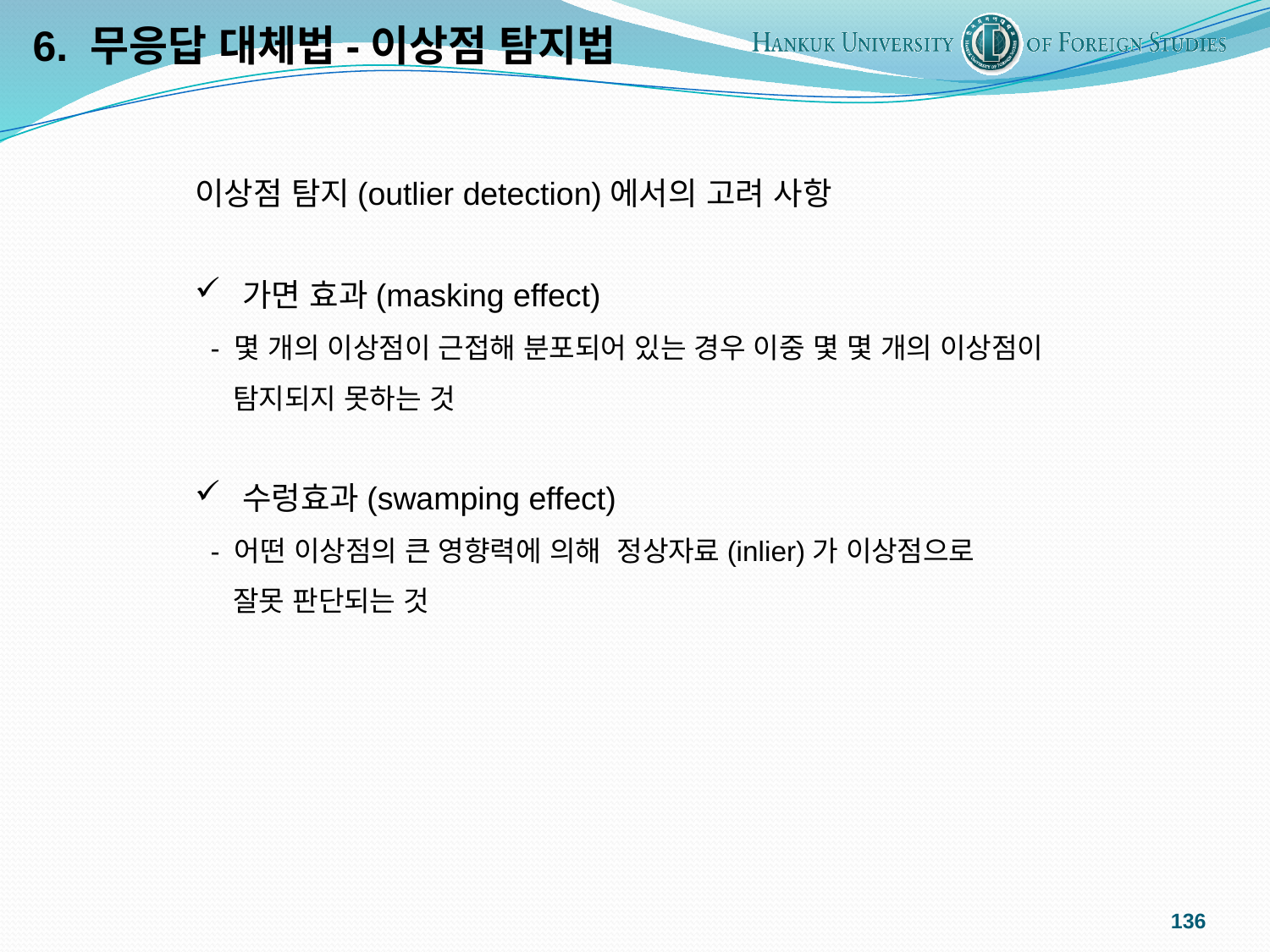

6. 무응답 대체법-이상점 탐지법
이상점 탐지(outlier detection)에서의 고려 사항

가면 효과(masking effect)
  - 몇 개의 이상점이 근접해 분포되어 있는 경우 이중 몇 몇 개의 이상점이
    탐지되지 못하는 것

수렁효과(swamping effect)
  - 어떤 이상점의 큰 영향력에 의해  정상자료(inlier)가 이상점으로
    잘못 판단되는 것
136